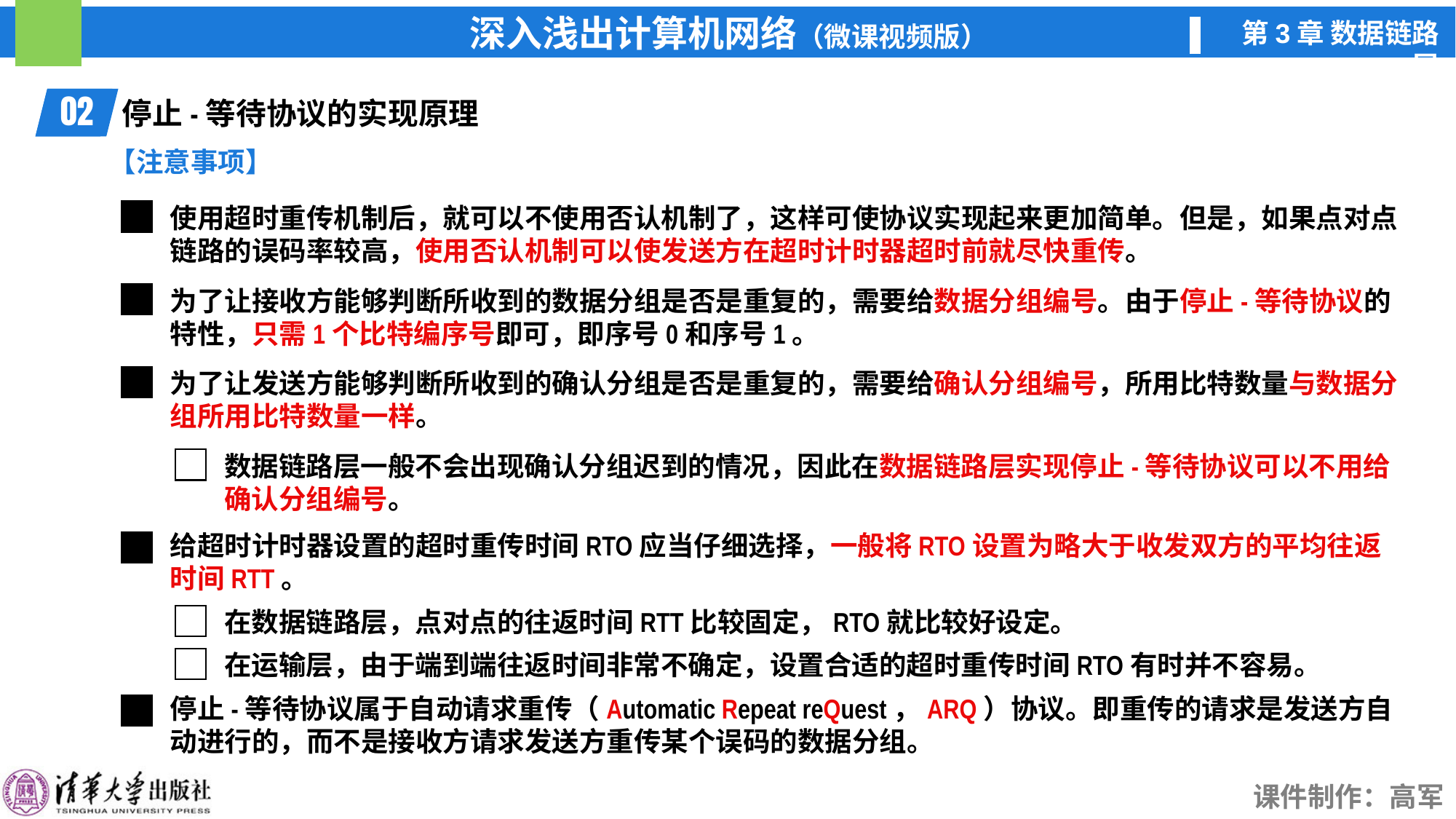

01
停止-等待协议的实现原理
02
【注意事项】
使用超时重传机制后，就可以不使用否认机制了，这样可使协议实现起来更加简单。但是，如果点对点链路的误码率较高，使用否认机制可以使发送方在超时计时器超时前就尽快重传。

为了让接收方能够判断所收到的数据分组是否是重复的，需要给数据分组编号。由于停止-等待协议的特性，只需1个比特编序号即可，即序号0和序号1。

为了让发送方能够判断所收到的确认分组是否是重复的，需要给确认分组编号，所用比特数量与数据分组所用比特数量一样。

数据链路层一般不会出现确认分组迟到的情况，因此在数据链路层实现停止-等待协议可以不用给确认分组编号。

给超时计时器设置的超时重传时间RTO应当仔细选择，一般将RTO设置为略大于收发双方的平均往返时间RTT。

在数据链路层，点对点的往返时间RTT比较固定，RTO就比较好设定。

在运输层，由于端到端往返时间非常不确定，设置合适的超时重传时间RTO有时并不容易。

停止-等待协议属于自动请求重传（Automatic Repeat reQuest，ARQ）协议。即重传的请求是发送方自动进行的，而不是接收方请求发送方重传某个误码的数据分组。